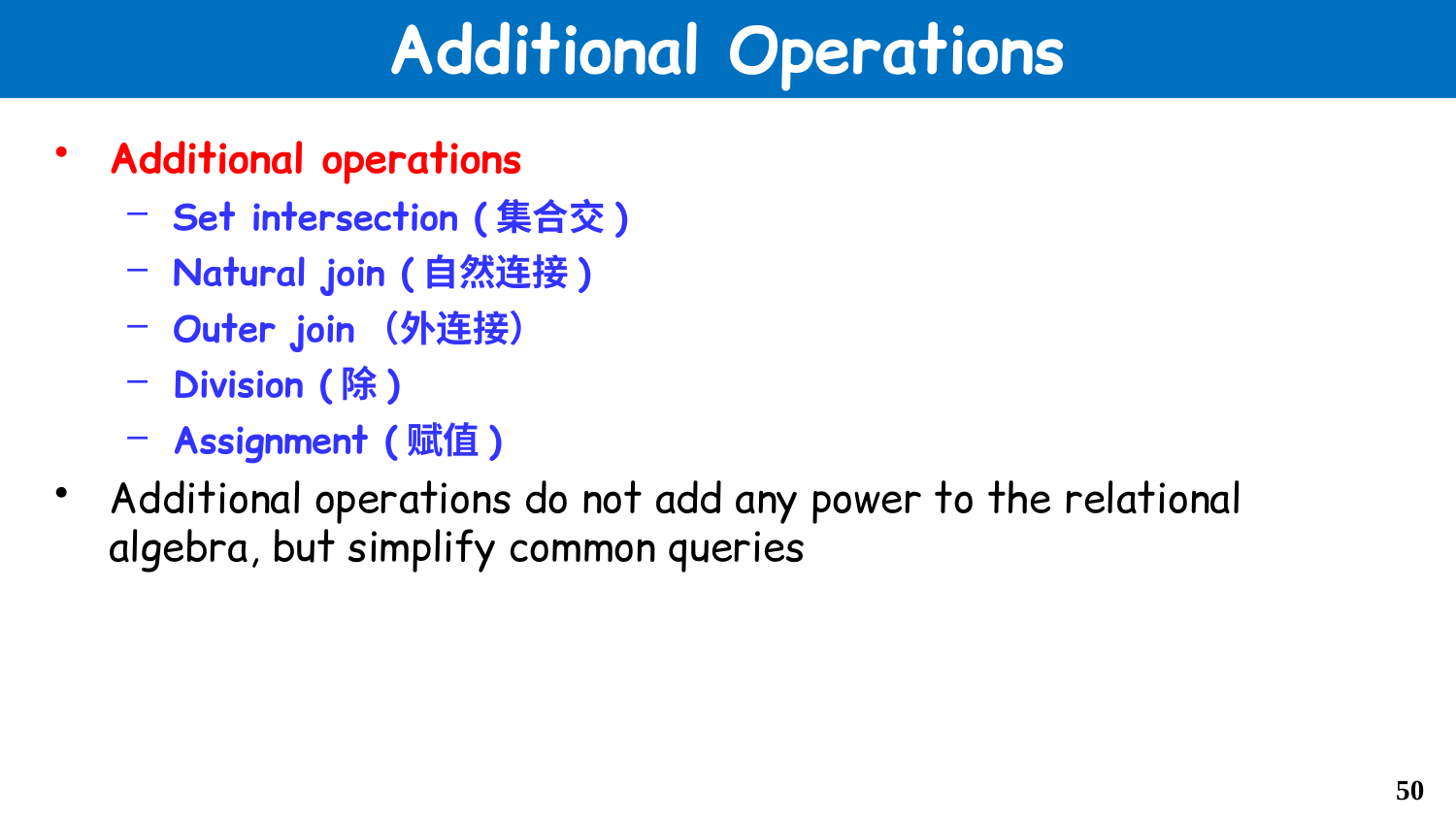

# Additional Operations
Additional operations
Set intersection (集合交)
Natural join (自然连接)
Outer join（外连接）
Division (除)
Assignment (赋值)
Additional operations do not add any power to the relational algebra, but simplify common queries